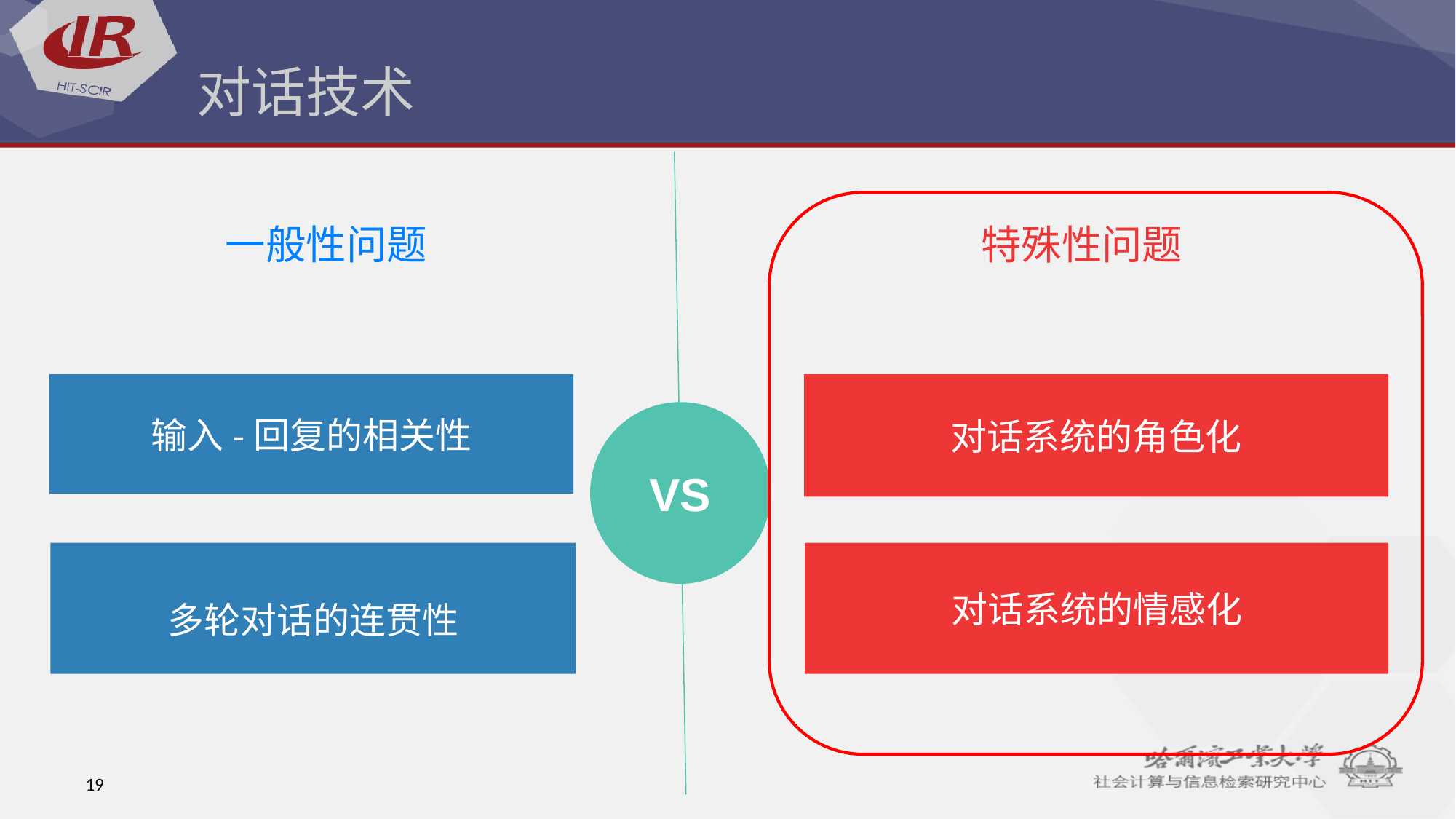

# 对话技术

一般性问题
特殊性问题
输入-回复的相关性
对话系统的角色化
VS
对话系统的情感化
多轮对话的连贯性
19
19